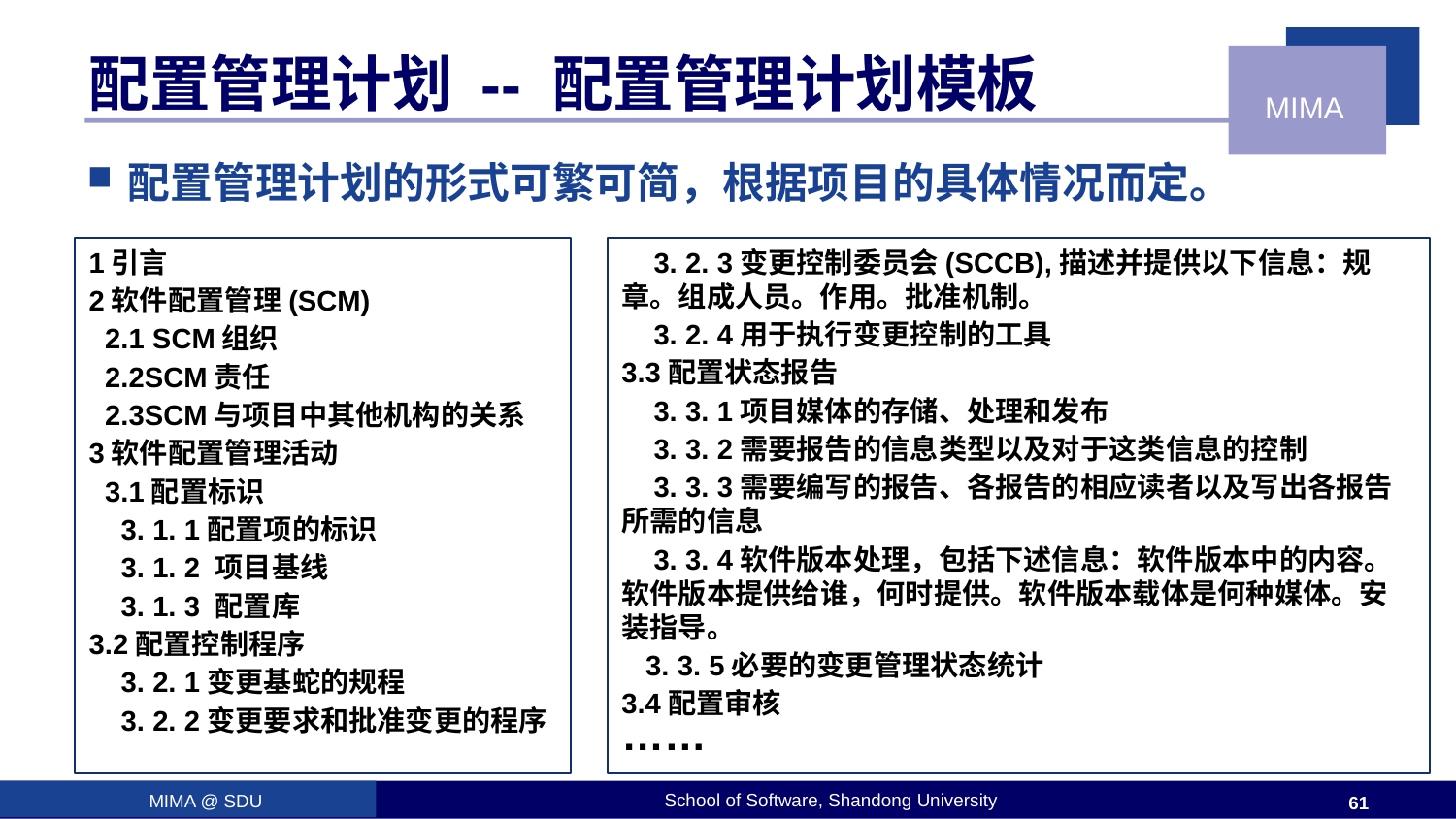

# 配置管理计划 -- 配置管理计划模板
配置管理计划的形式可繁可简，根据项目的具体情况而定。
1引言
2软件配置管理(SCM)
  2.1 SCM组织
  2.2SCM责任
  2.3SCM与项目中其他机构的关系
3软件配置管理活动
  3.1配置标识
    3. 1. 1配置项的标识
    3. 1. 2 项目基线
    3. 1. 3 配置库
3.2配置控制程序
    3. 2. 1变更基蛇的规程
    3. 2. 2变更要求和批准变更的程序

    3. 2. 3变更控制委员会(SCCB),描述并提供以下信息：规章。组成人员。作用。批准机制。
    3. 2. 4用于执行变更控制的工具
3.3配置状态报告
    3. 3. 1项目媒体的存储、处理和发布
    3. 3. 2需要报告的信息类型以及对于这类信息的控制
    3. 3. 3需要编写的报告、各报告的相应读者以及写出各报告所需的信息
    3. 3. 4软件版本处理，包括下述信息：软件版本中的内容。软件版本提供给谁，何时提供。软件版本载体是何种媒体。安装指导。
   3. 3. 5必要的变更管理状态统计
3.4配置审核
……